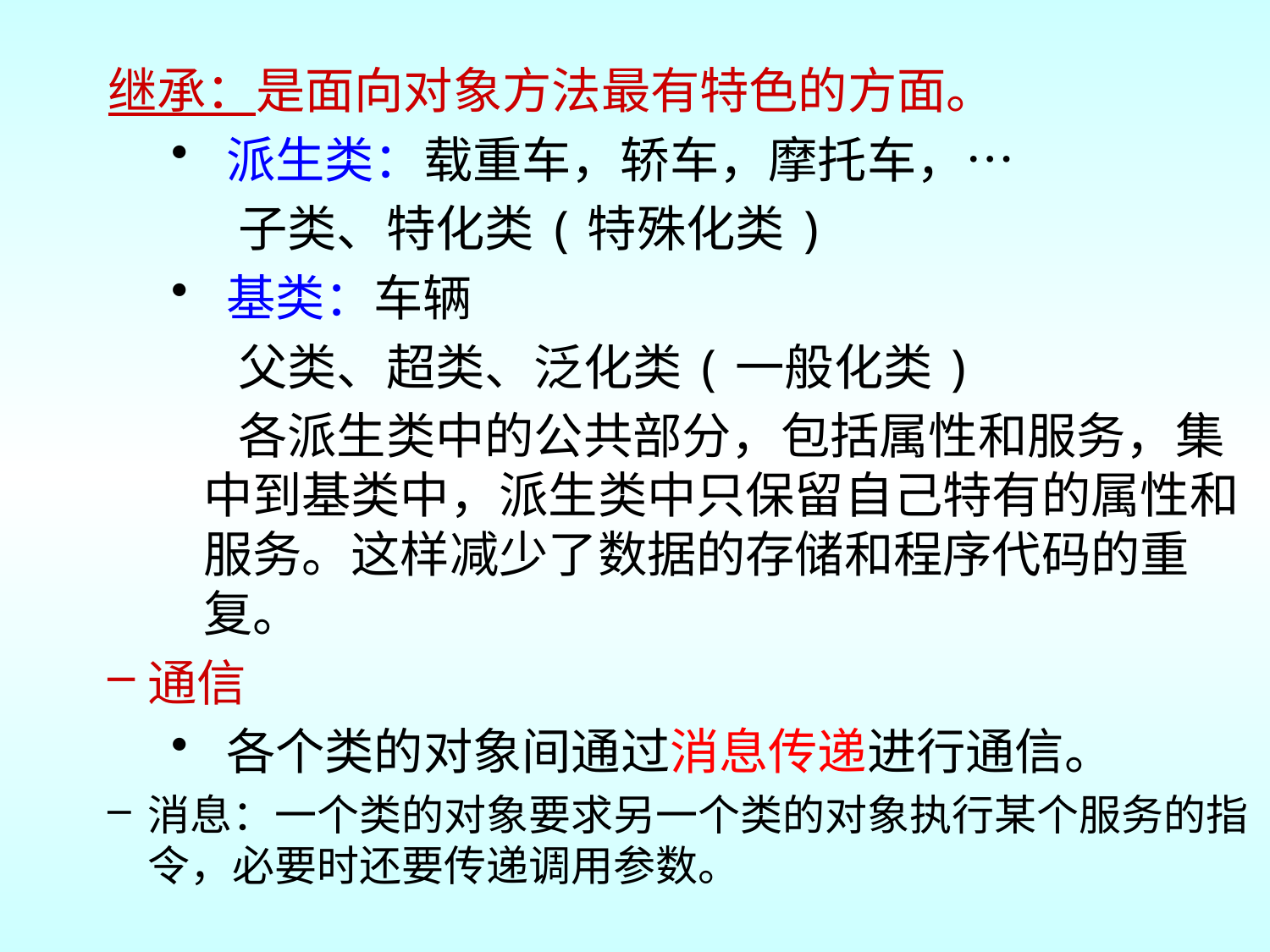

继承：是面向对象方法最有特色的方面。
 派生类：载重车，轿车，摩托车，…
     子类、特化类(特殊化类)
 基类：车辆
     父类、超类、泛化类(一般化类)
     各派生类中的公共部分，包括属性和服务，集中到基类中，派生类中只保留自己特有的属性和服务。这样减少了数据的存储和程序代码的重复。
通信
 各个类的对象间通过消息传递进行通信。
消息：一个类的对象要求另一个类的对象执行某个服务的指令，必要时还要传递调用参数。